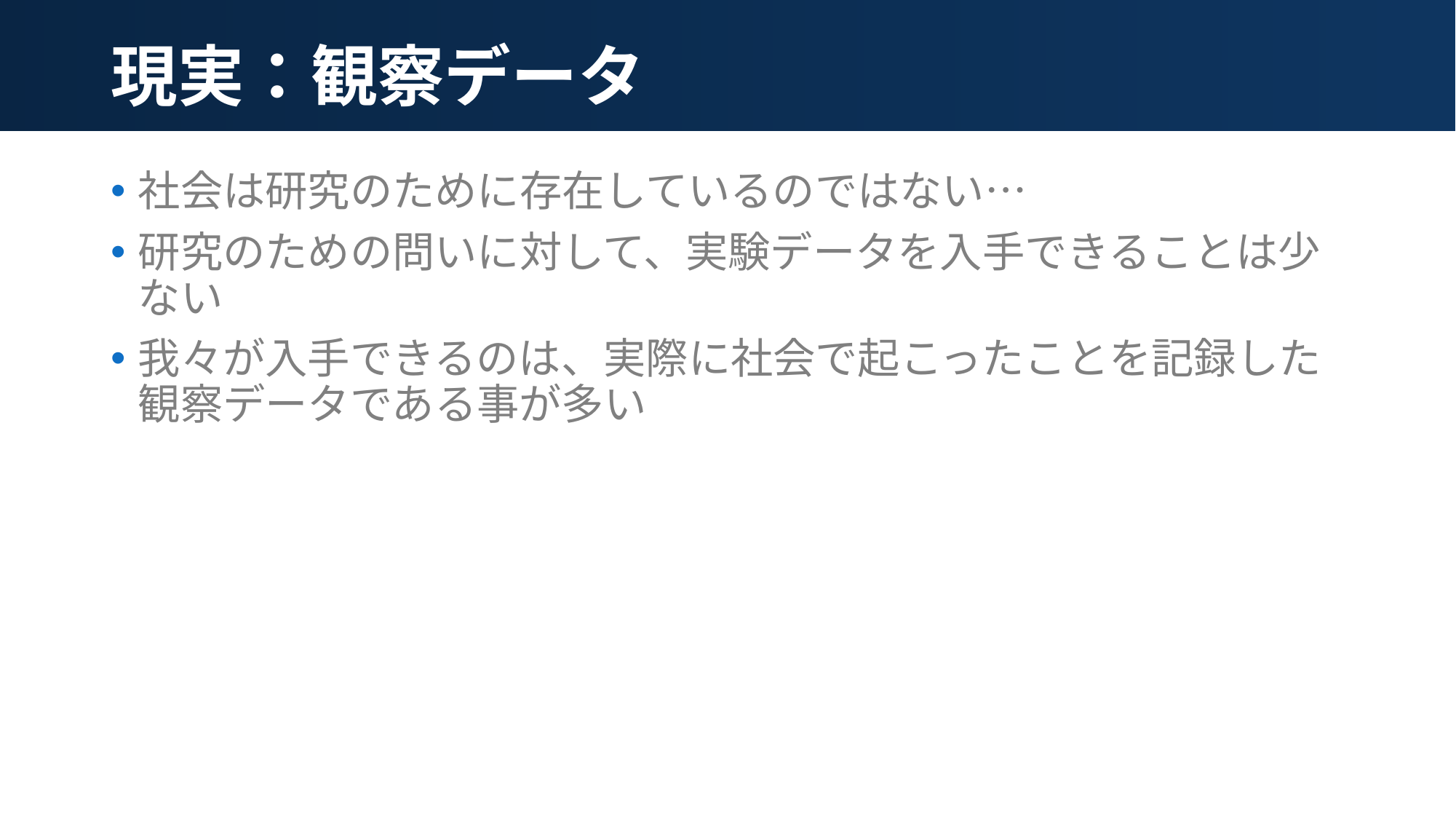

# 現実：観察データ
社会は研究のために存在しているのではない…
研究のための問いに対して、実験データを入手できることは少ない
我々が入手できるのは、実際に社会で起こったことを記録した観察データである事が多い